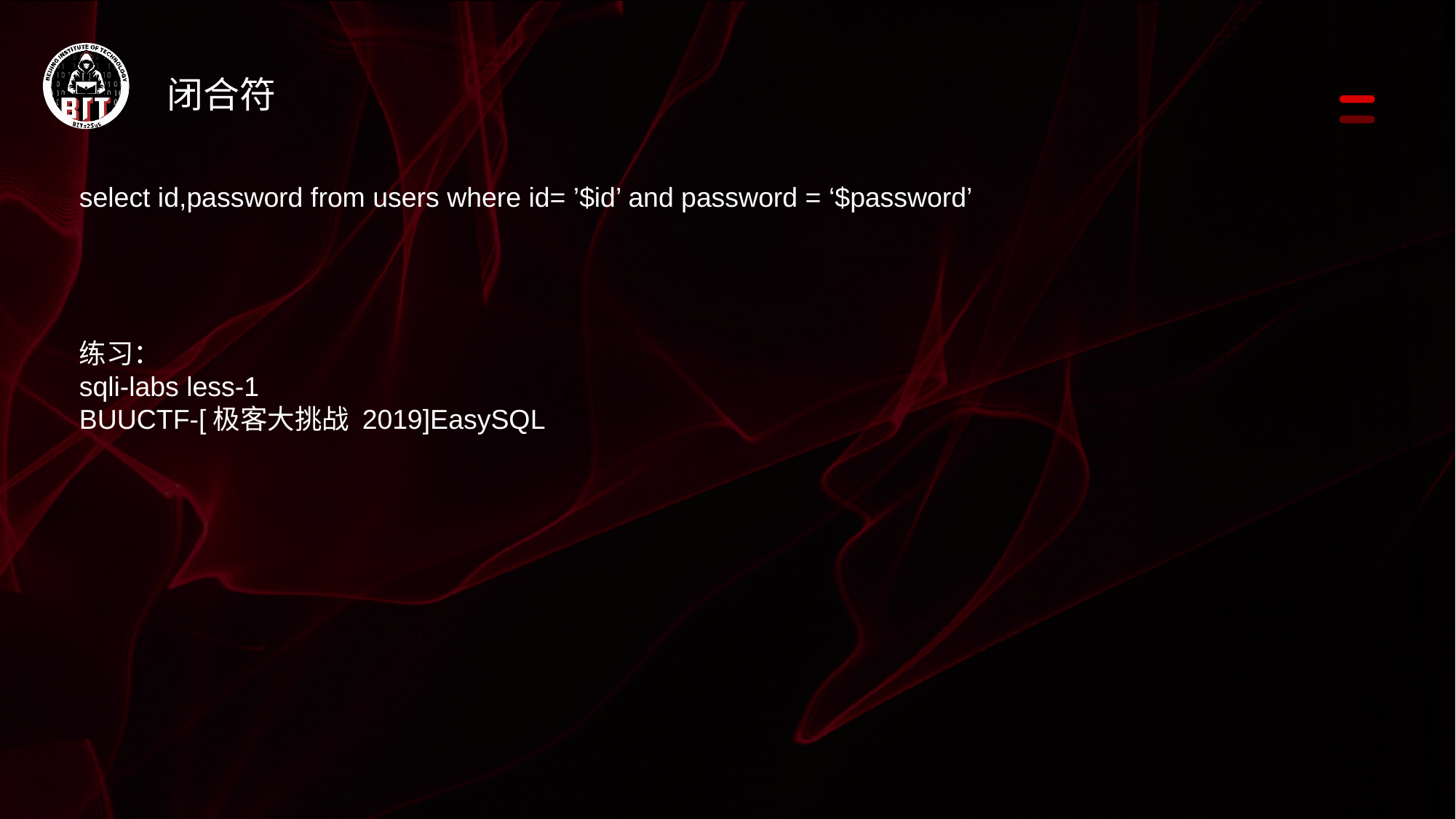

闭合符
select id,password from users where id= ’$id’ and password = ‘$password’
练习：
sqli-labs less-1
BUUCTF-[极客大挑战 2019]EasySQL